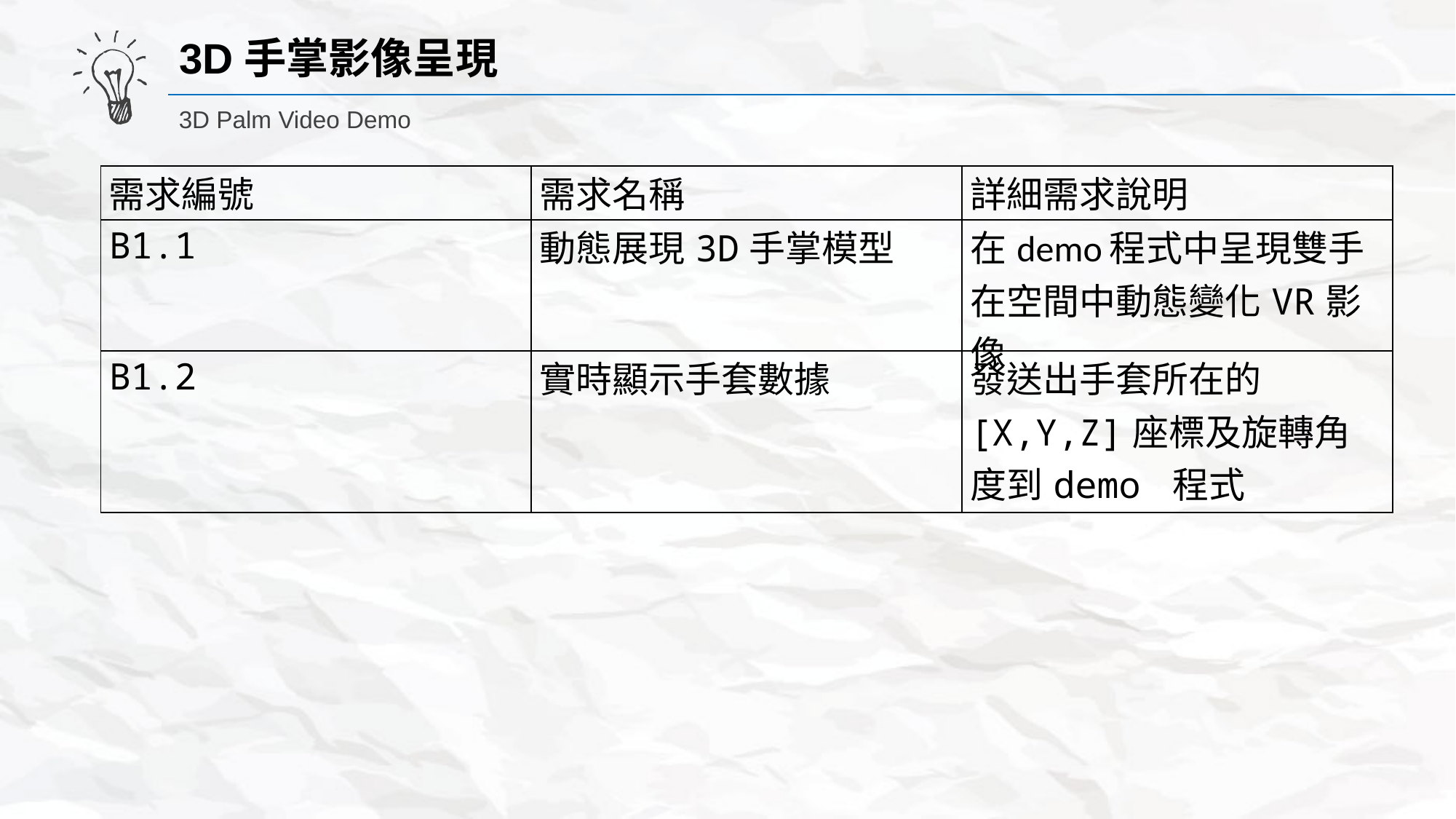

3D手掌影像呈現

3D Palm Video Demo
| 需求編號 | 需求名稱 | 詳細需求說明 |
| --- | --- | --- |
| B1.1 | 動態展現3D手掌模型 | 在demo程式中呈現雙手在空間中動態變化VR影像 |
| B1.2 | 實時顯示手套數據 | 發送出手套所在的[X,Y,Z]座標及旋轉角度到demo 程式 |